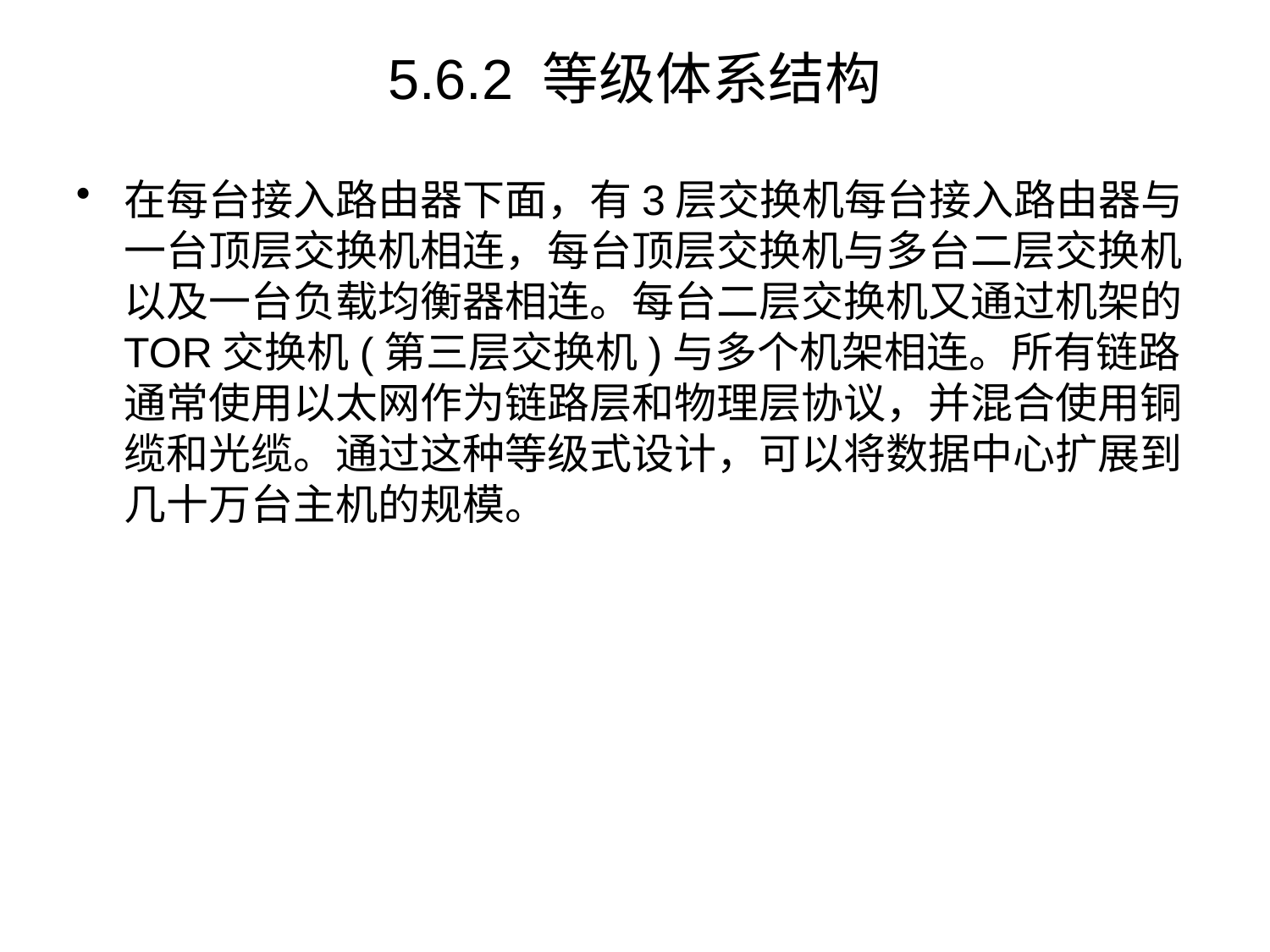

# 5.6.2 等级体系结构
在每台接入路由器下面，有3层交换机每台接入路由器与一台顶层交换机相连，每台顶层交换机与多台二层交换机以及一台负载均衡器相连。每台二层交换机又通过机架的TOR交换机(第三层交换机)与多个机架相连。所有链路通常使用以太网作为链路层和物理层协议，并混合使用铜缆和光缆。通过这种等级式设计，可以将数据中心扩展到几十万台主机的规模。